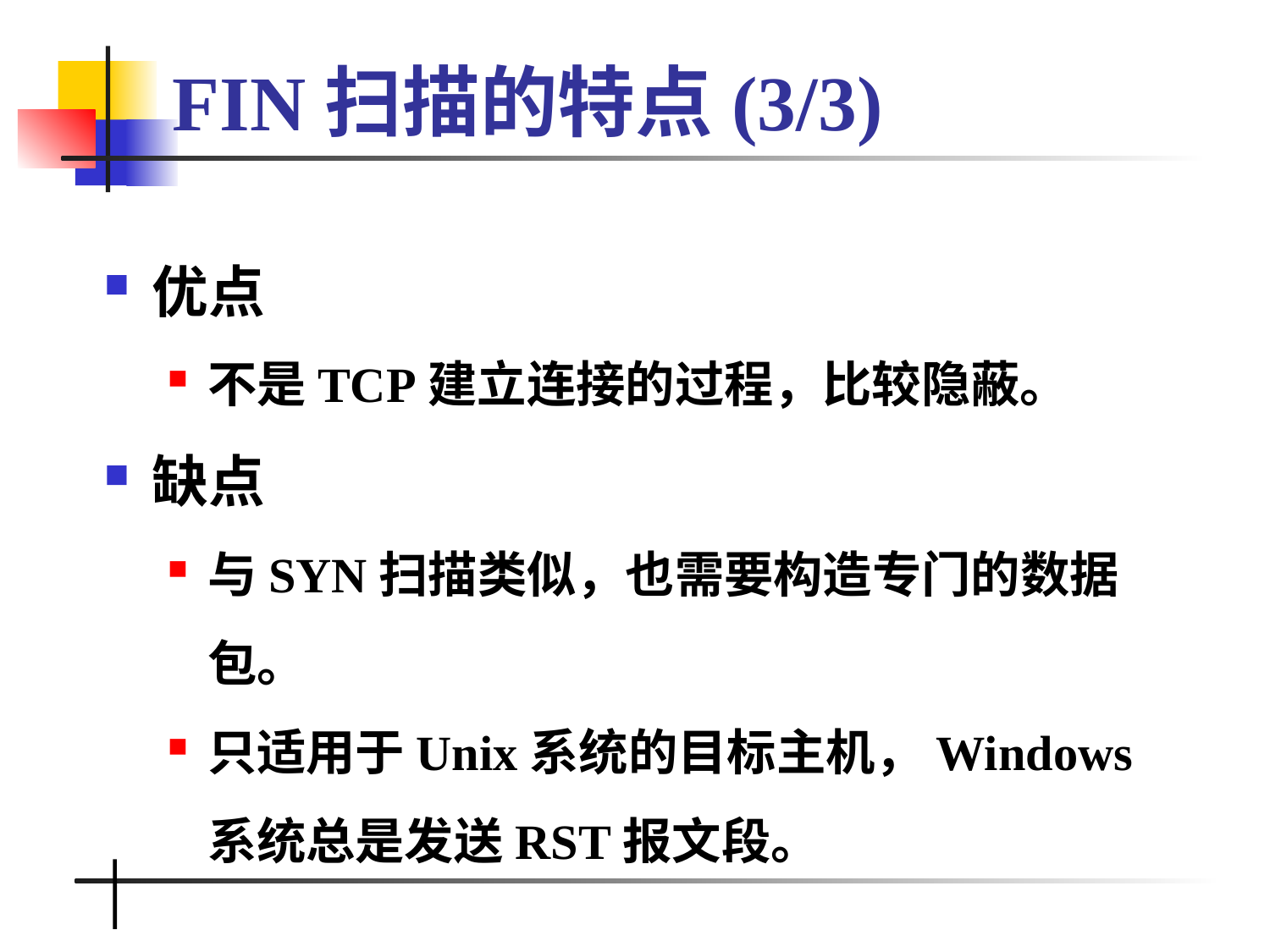

# FIN扫描的特点(3/3)
优点
不是TCP建立连接的过程，比较隐蔽。
缺点
与SYN扫描类似，也需要构造专门的数据包。
只适用于Unix系统的目标主机，Windows系统总是发送RST报文段。